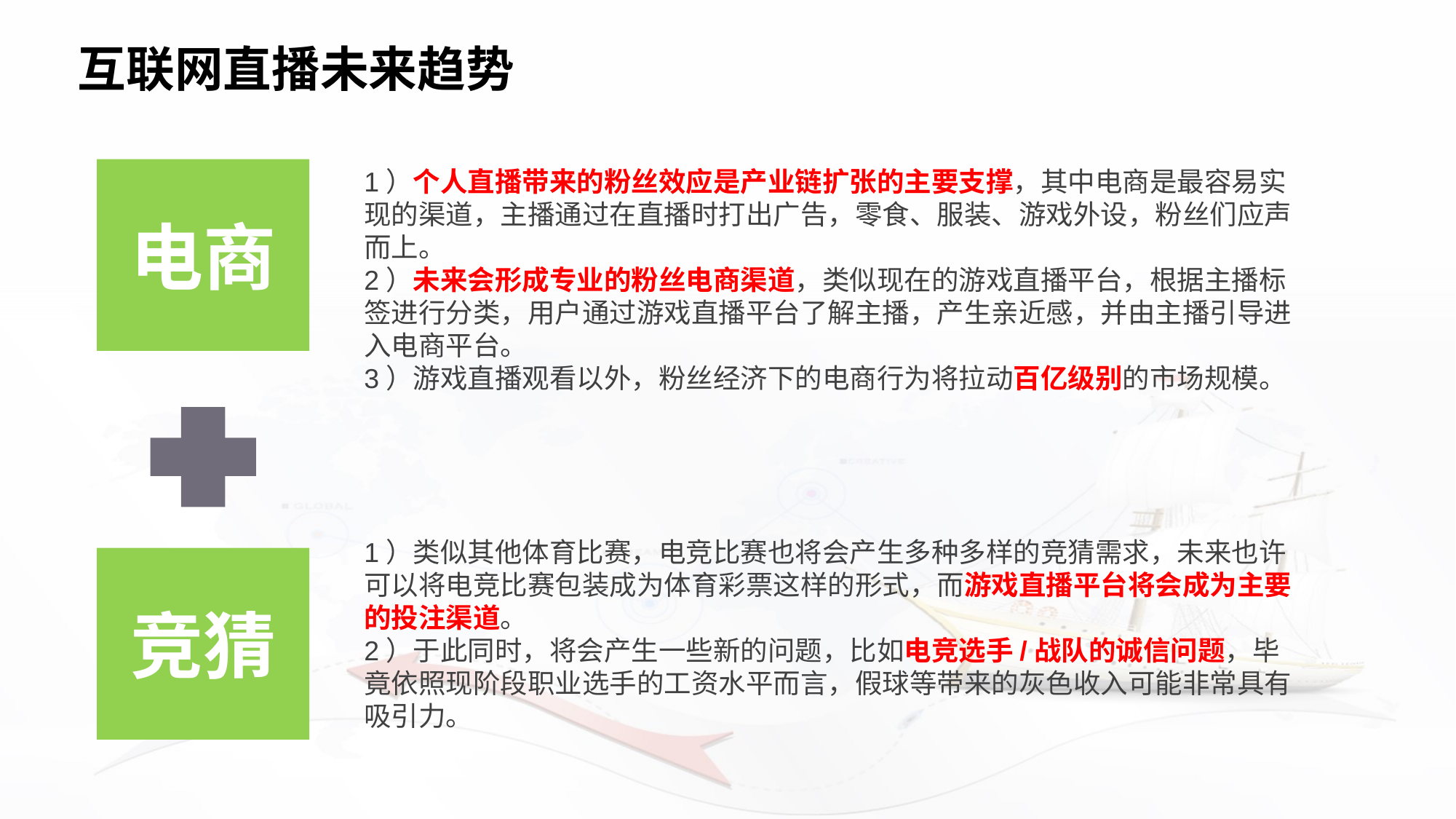

# 互联网直播未来趋势
电商
1）个人直播带来的粉丝效应是产业链扩张的主要支撑，其中电商是最容易实现的渠道，主播通过在直播时打出广告，零食、服装、游戏外设，粉丝们应声而上。
2）未来会形成专业的粉丝电商渠道，类似现在的游戏直播平台，根据主播标签进行分类，用户通过游戏直播平台了解主播，产生亲近感，并由主播引导进入电商平台。
3）游戏直播观看以外，粉丝经济下的电商行为将拉动百亿级别的市场规模。

1）类似其他体育比赛，电竞比赛也将会产生多种多样的竞猜需求，未来也许可以将电竞比赛包装成为体育彩票这样的形式，而游戏直播平台将会成为主要的投注渠道。
2）于此同时，将会产生一些新的问题，比如电竞选手/战队的诚信问题，毕竟依照现阶段职业选手的工资水平而言，假球等带来的灰色收入可能非常具有吸引力。
竞猜